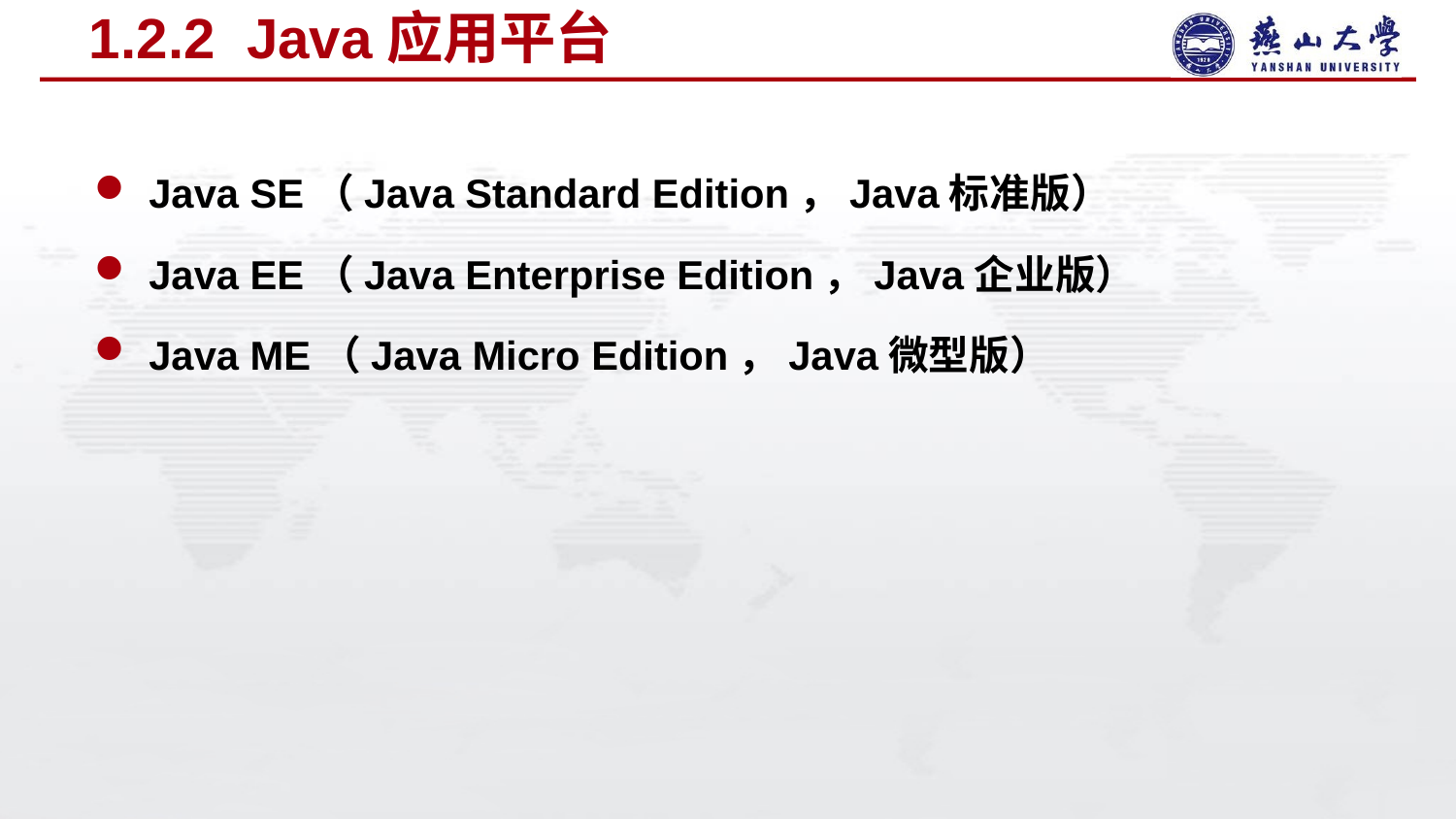

# 1.2.2  Java应用平台
Java SE（Java Standard Edition，Java标准版）
Java EE（Java Enterprise Edition，Java企业版）
Java ME（Java Micro Edition，Java微型版）